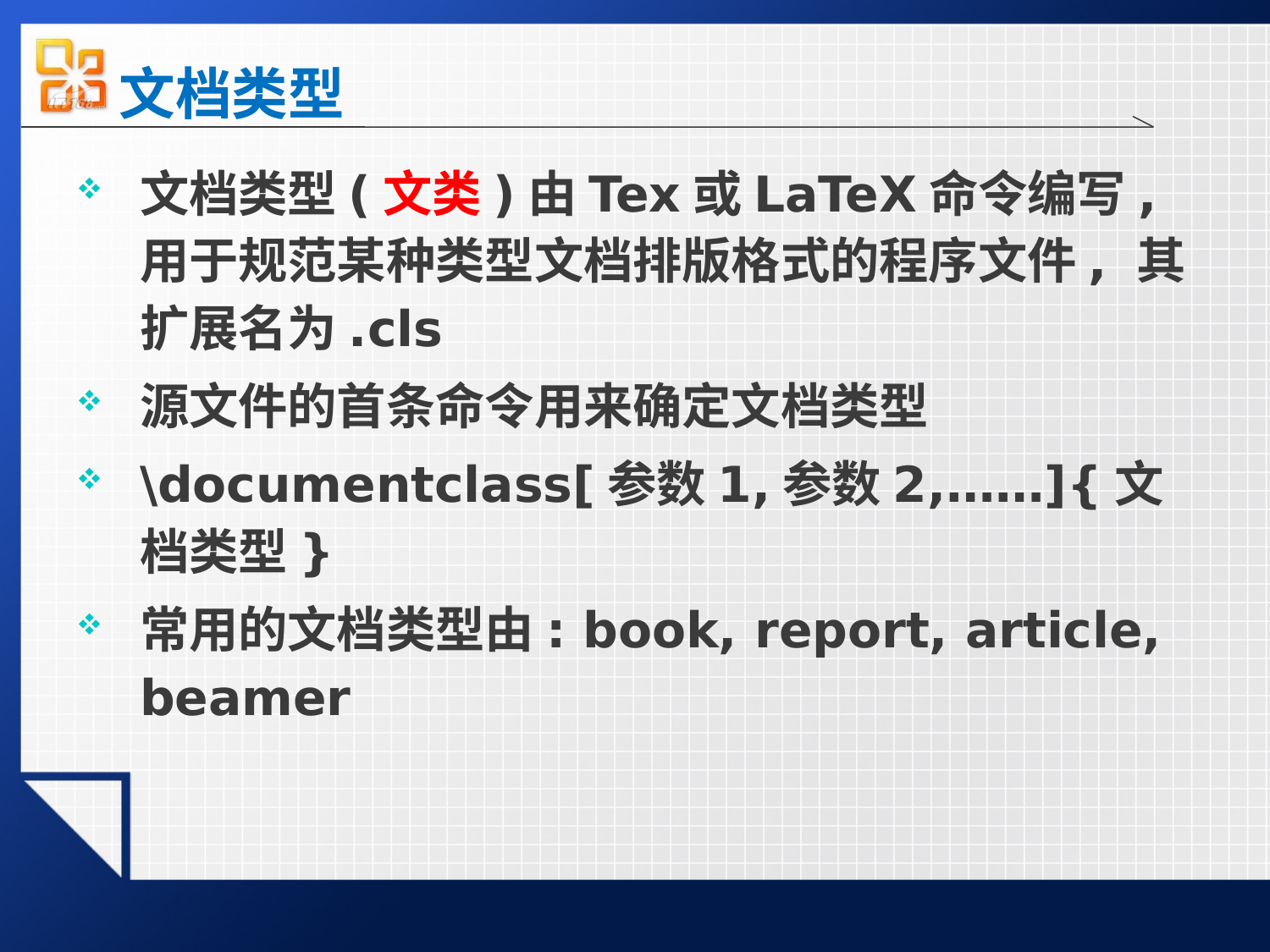

# 文档类型
文档类型(文类)由Tex或LaTeX命令编写, 用于规范某种类型文档排版格式的程序文件, 其扩展名为.cls
源文件的首条命令用来确定文档类型
\documentclass[参数1,参数2,……]{文档类型}
常用的文档类型由: book, report, article, beamer